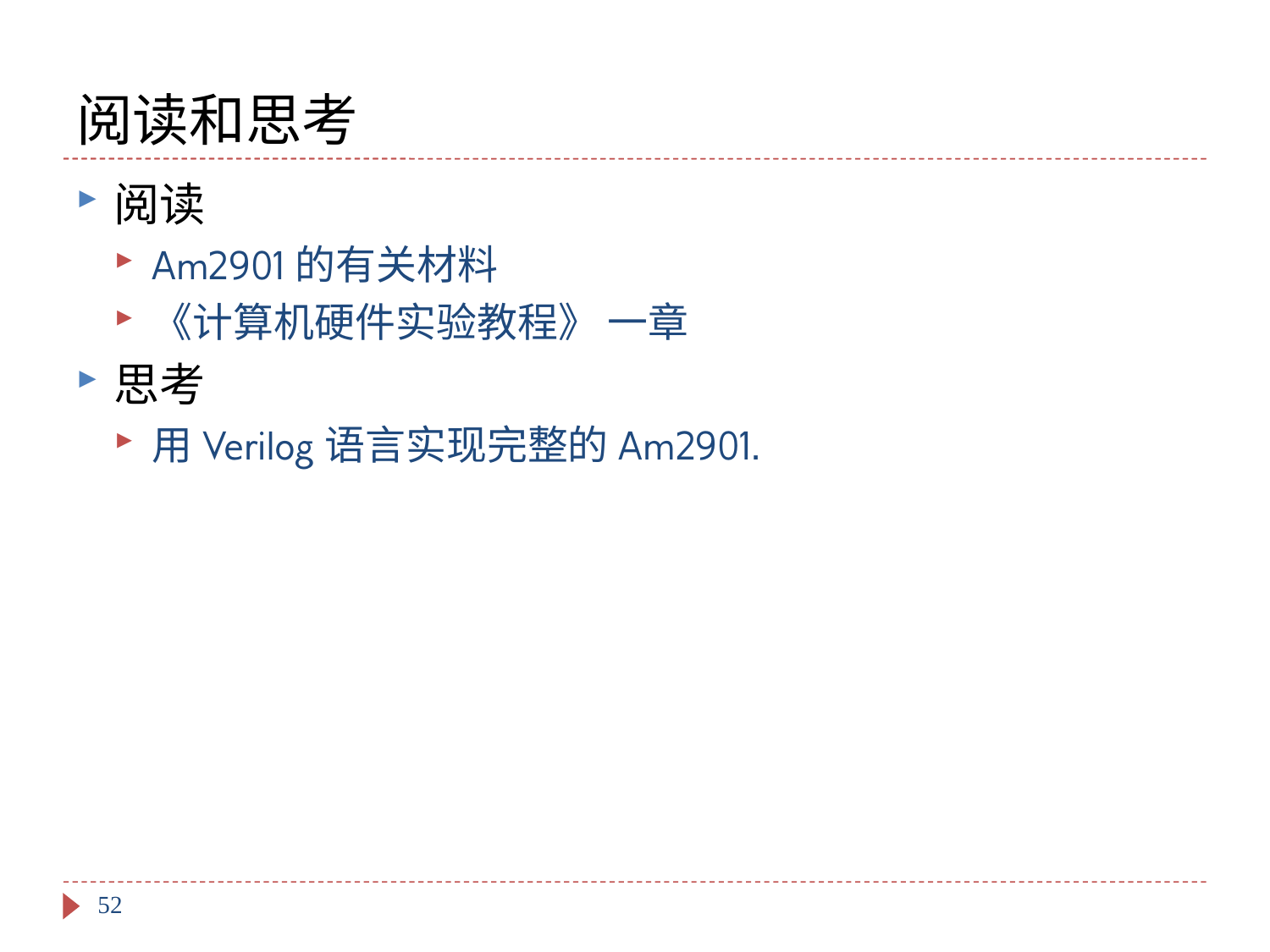

# 阅读和思考
阅读
Am2901的有关材料
《计算机硬件实验教程》 一章
思考
用Verilog语言实现完整的Am2901.

52